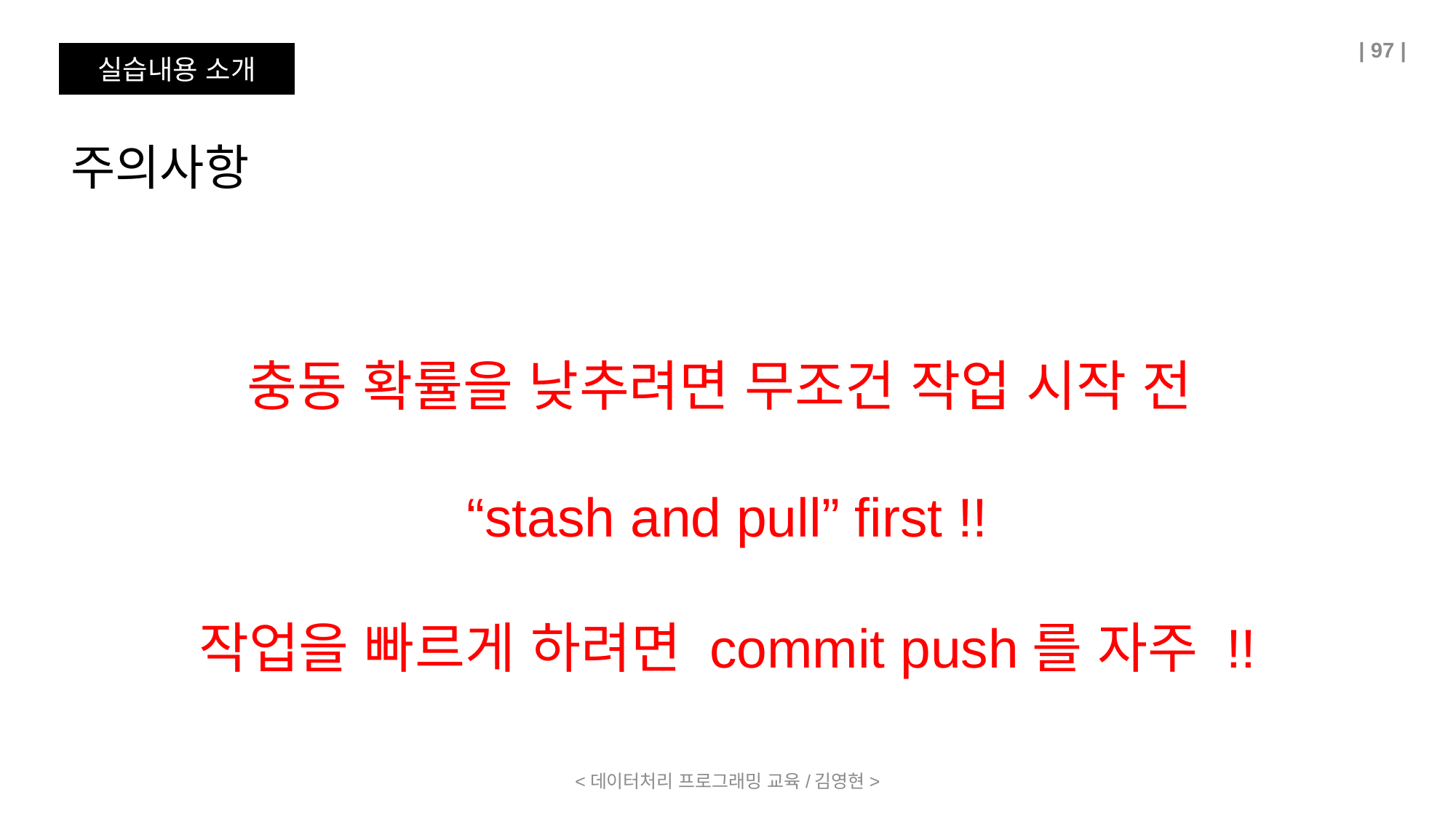

| 97 |
실습내용 소개

주의사항
충동 확률을 낮추려면 무조건 작업 시작 전
“stash and pull” first !!
작업을 빠르게 하려면 commit push를 자주 !!
<데이터처리 프로그래밍 교육/김영현>